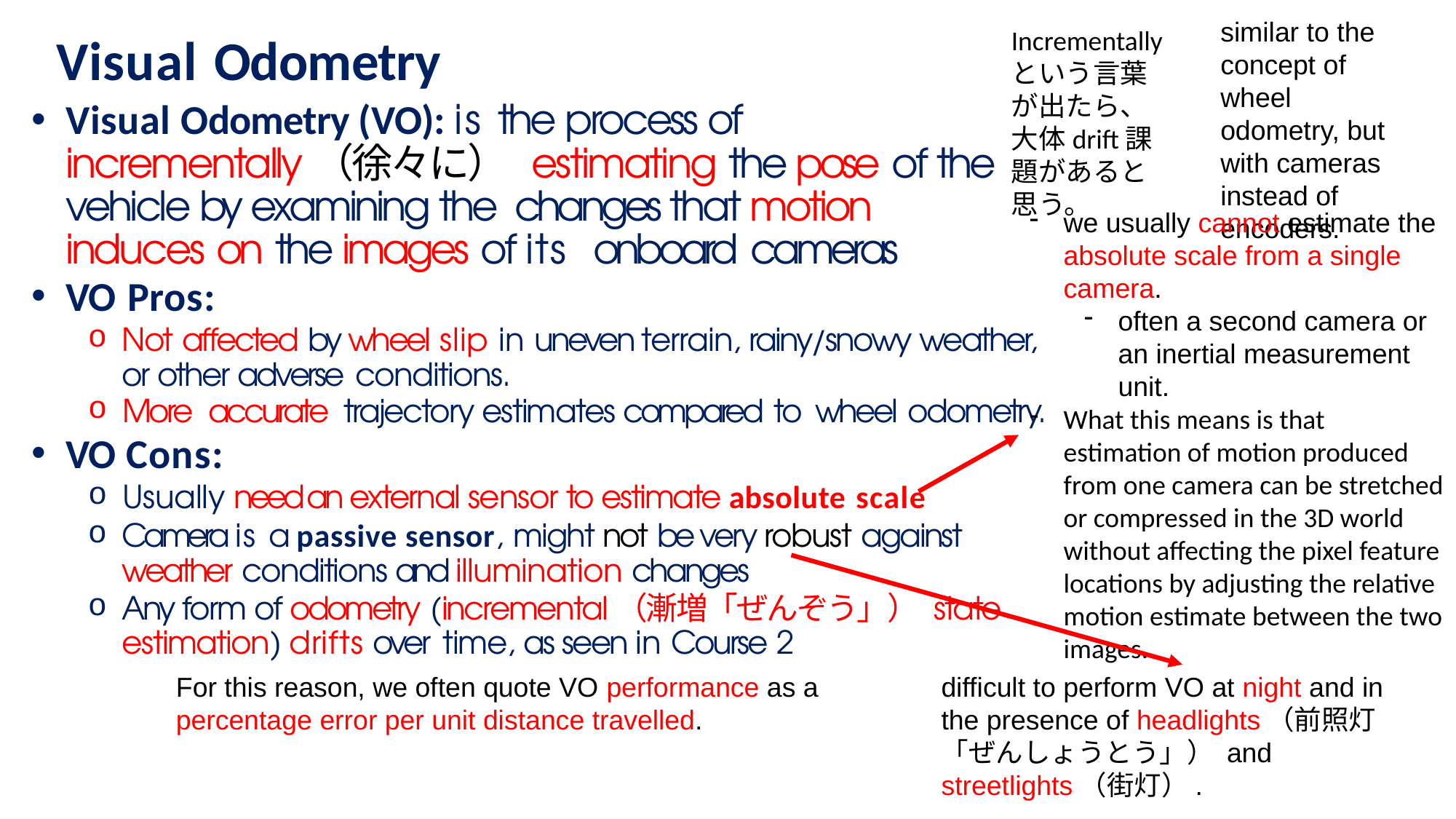

similar to the concept of wheel odometry, but with cameras instead of encoders.
Incrementallyという言葉が出たら、大体drift課題があると思う。
# Visual Odometry
Visual Odometry (VO): is the process of incrementally（徐々に）  estimating the pose of the vehicle by examining the  changes that motion induces on the images of its  onboard cameras
VO Pros:
Not affected by wheel slip in uneven terrain, rainy/snowy weather,  or other adverse conditions.
More  accurate  trajectory estimates compared to  wheel odometry.
VO Cons:
Usually need an external sensor to estimate absolute scale
Camera is a  passive sensor, might not be very robust against  weather conditions and illumination changes
Any form of odometry (incremental（漸増「ぜんぞう」） state estimation) drifts over  time, as seen in Course 2
we usually cannot estimate the absolute scale from a single camera.
often a second camera or an inertial measurement unit.
What this means is that estimation of motion produced from one camera can be stretched or compressed in the 3D world without affecting the pixel feature locations by adjusting the relative motion estimate between the two images.
For this reason, we often quote VO performance as a percentage error per unit distance travelled.
difficult to perform VO at night and in the presence of headlights（前照灯「ぜんしょうとう」） and streetlights（街灯）.